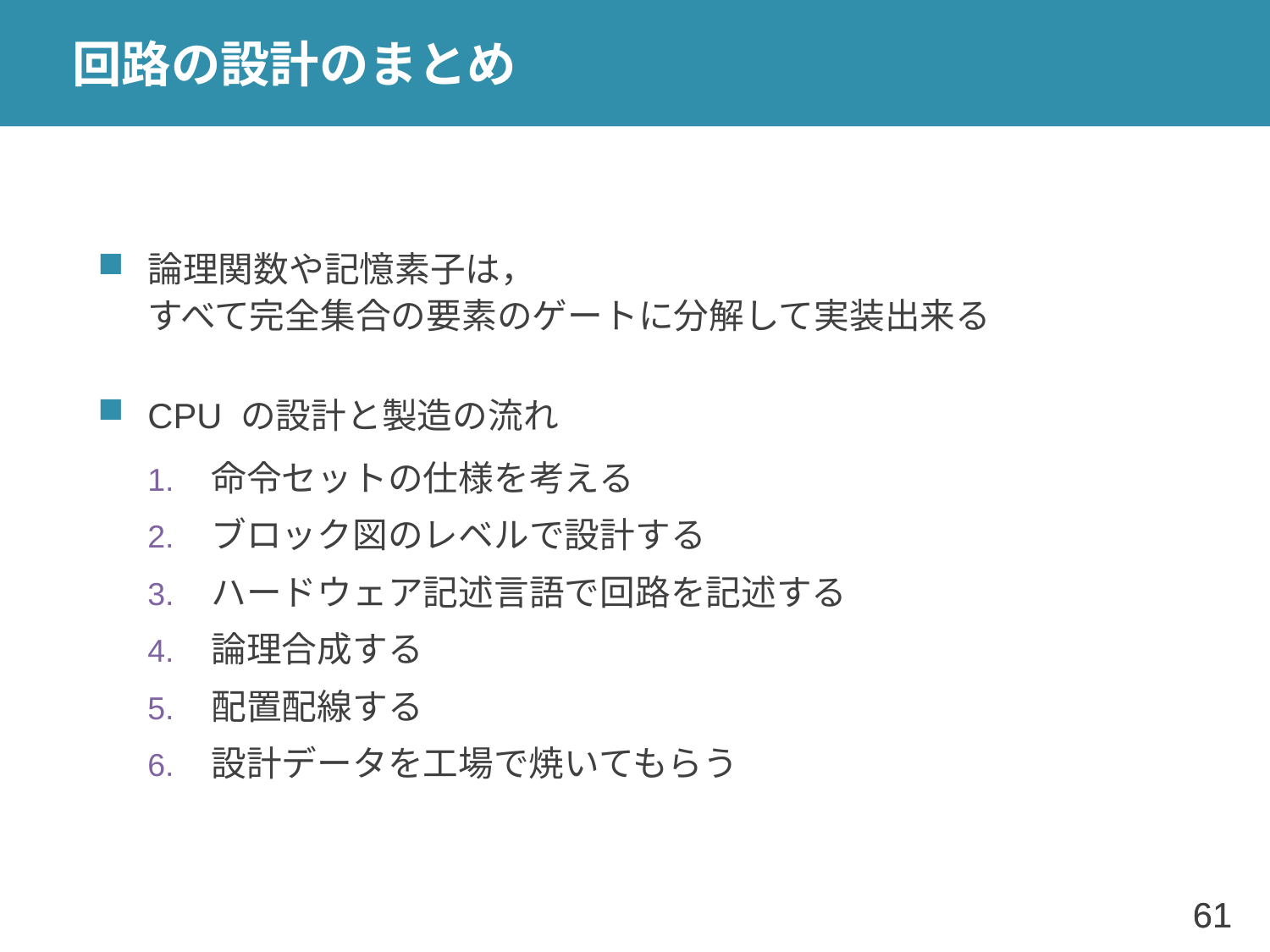

# 回路の設計のまとめ
論理関数や記憶素子は，
すべて完全集合の要素のゲートに分解して実装出来る
CPU の設計と製造の流れ
命令セットの仕様を考える
ブロック図のレベルで設計する
ハードウェア記述言語で回路を記述する
論理合成する
配置配線する
設計データを工場で焼いてもらう